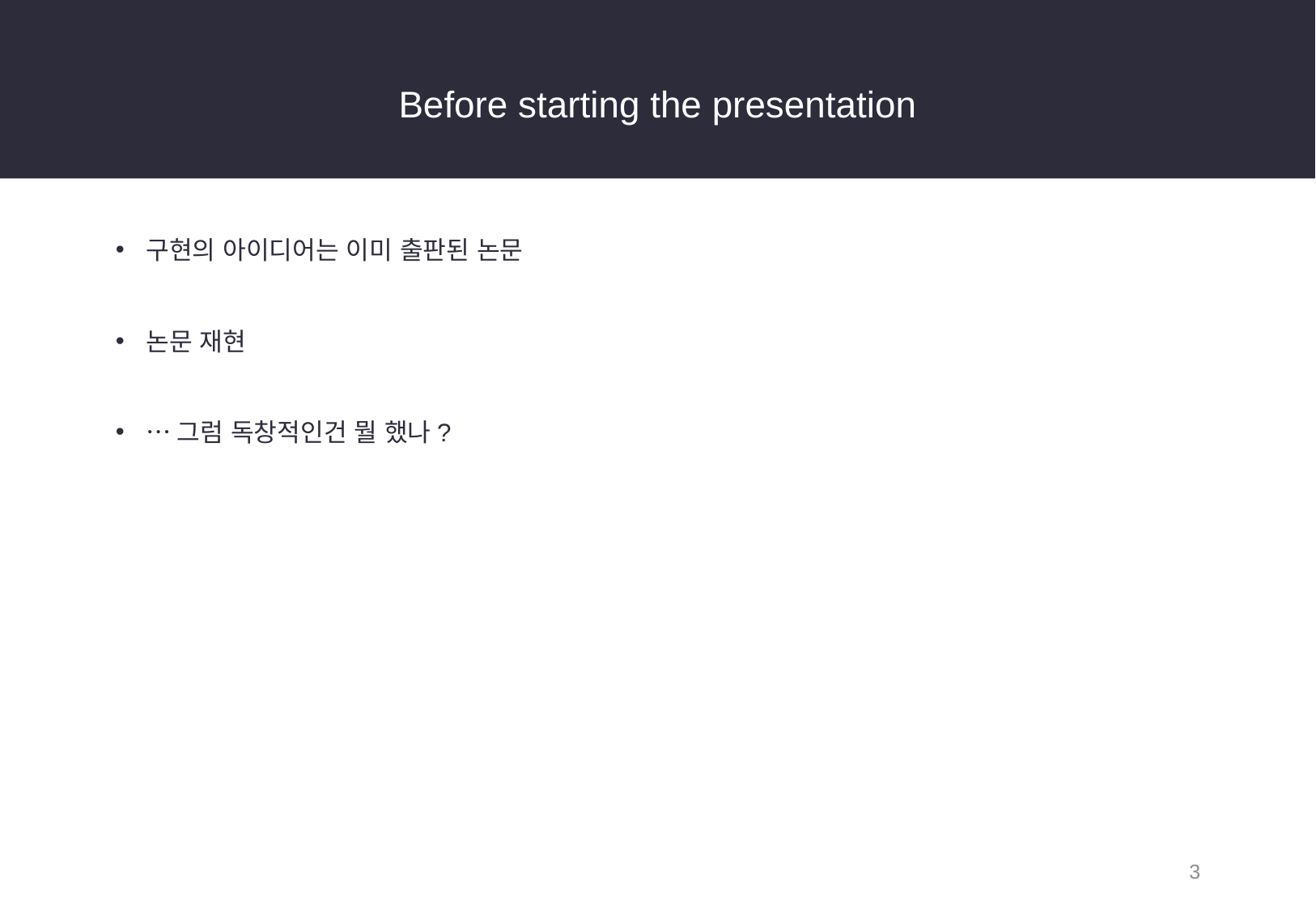

Before starting the presentation
구현의 아이디어는 이미 출판된 논문

논문 재현

…그럼 독창적인건 뭘 했나?

3